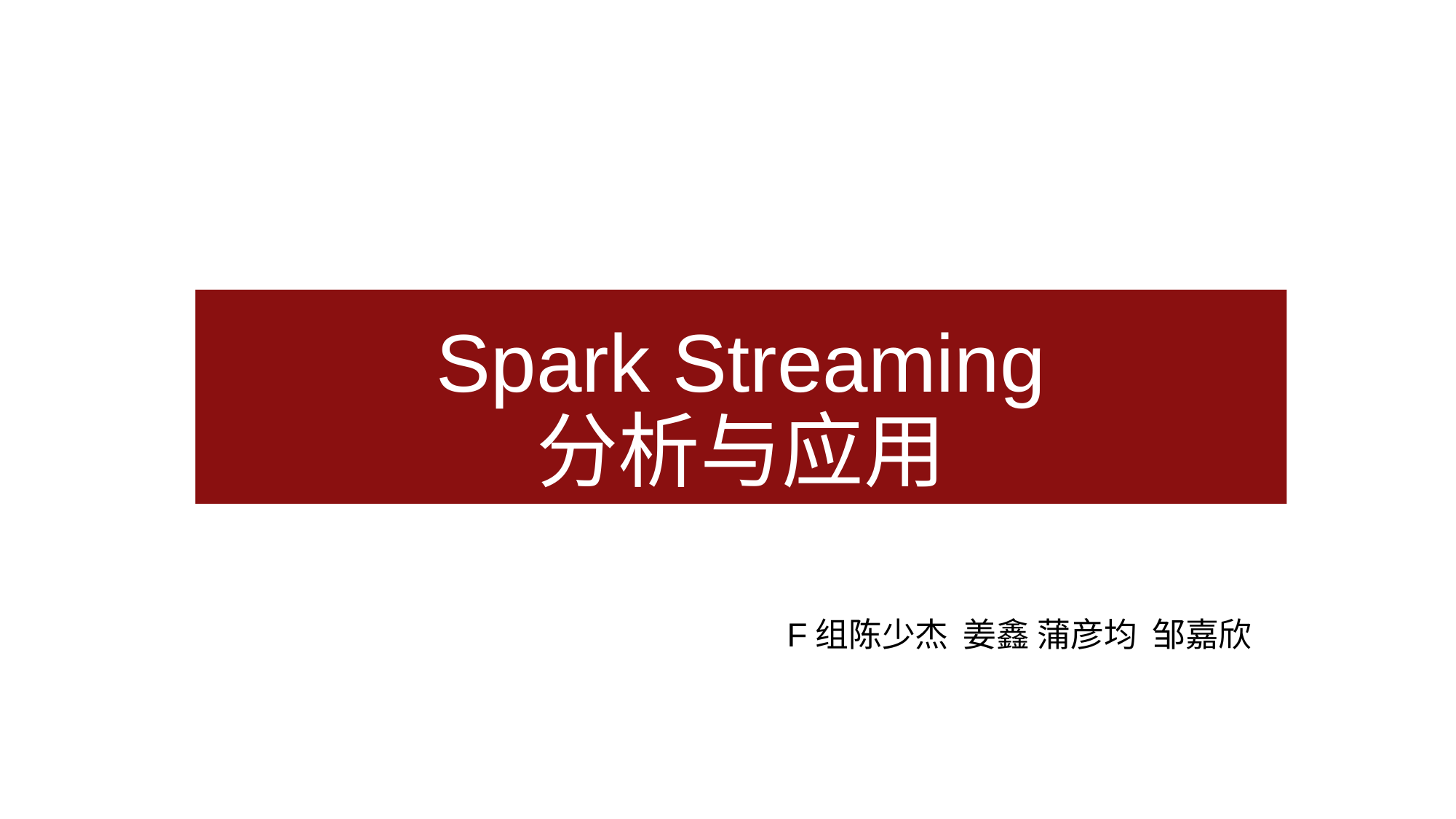

# Spark Streaming 分析与应用
F组陈少杰  姜鑫 蒲彦均  邹嘉欣